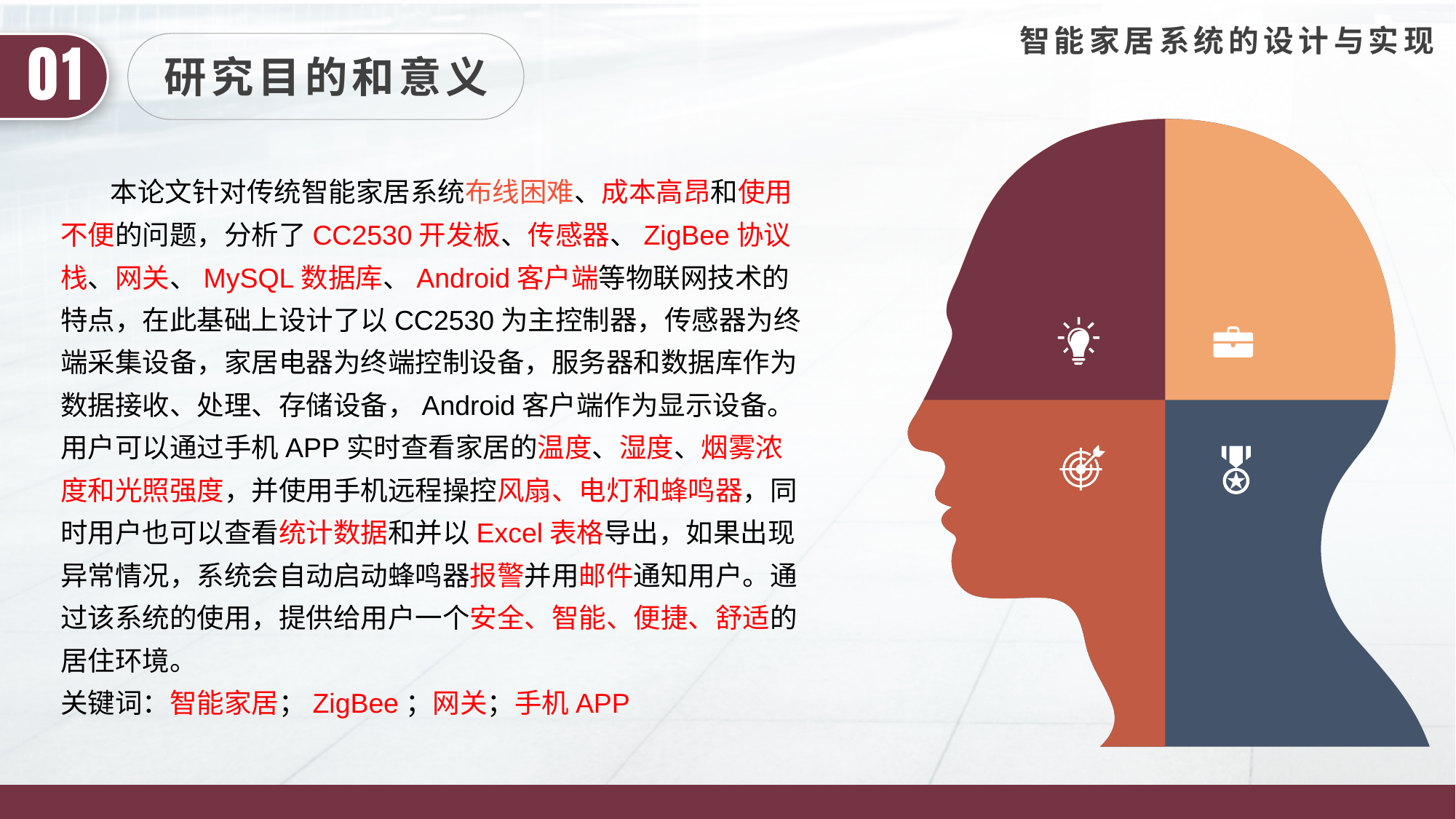

智能家居系统的设计与实现

01
研究目的和意义

       本论文针对传统智能家居系统布线困难、成本高昂和使用不便的问题，分析了CC2530开发板、传感器、ZigBee协议栈、网关、MySQL数据库、Android客户端等物联网技术的特点，在此基础上设计了以CC2530为主控制器，传感器为终端采集设备，家居电器为终端控制设备，服务器和数据库作为数据接收、处理、存储设备，Android客户端作为显示设备。用户可以通过手机APP实时查看家居的温度、湿度、烟雾浓度和光照强度，并使用手机远程操控风扇、电灯和蜂鸣器，同时用户也可以查看统计数据和并以Excel表格导出，如果出现异常情况，系统会自动启动蜂鸣器报警并用邮件通知用户。通过该系统的使用，提供给用户一个安全、智能、便捷、舒适的居住环境。
关键词：智能家居；ZigBee；网关；手机APP